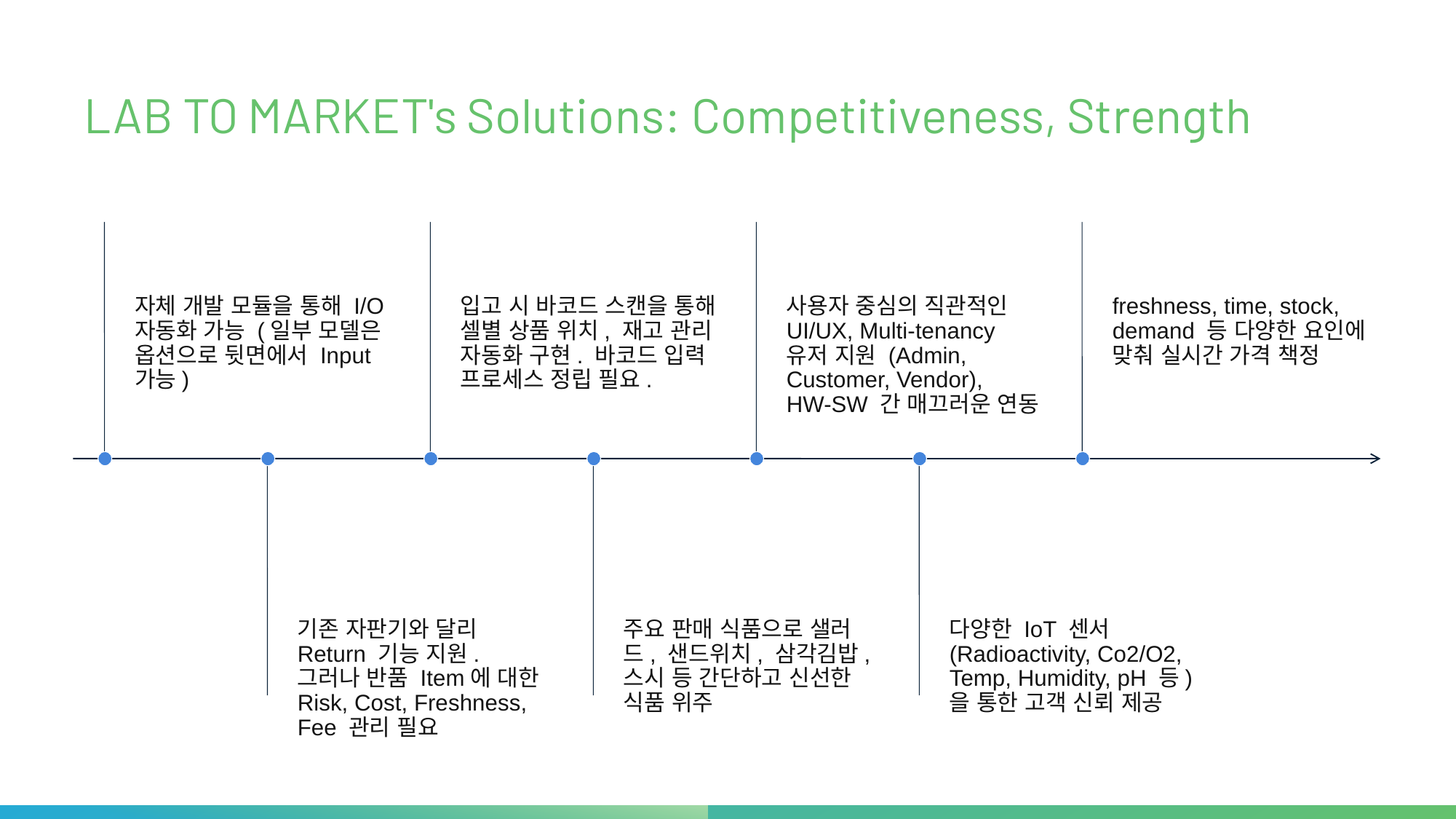

# LAB TO MARKET's Solutions: Competitiveness, Strength
자체 개발 모듈을 통해 I/O 자동화 가능 (일부 모델은 옵션으로 뒷면에서 Input 가능)
I/O Automation
기존 자판기와 달리 Return 기능 지원. 그러나 반품 Item에 대한 Risk, Cost, Freshness, Fee 관리 필요
Return 기능 지원
입고 시 바코드 스캔을 통해 셀별 상품 위치, 재고 관리 자동화 구현. 바코드 입력 프로세스 정립 필요.
1D/2D Input Scan
주요 판매 식품으로 샐러드, 샌드위치, 삼각김밥, 스시 등 간단하고 신선한 식품 위주
냉장 0~10도 상태
사용자 중심의 직관적인 UI/UX, Multi-tenancy 유저 지원 (Admin, Customer, Vendor),
HW-SW 간 매끄러운 연동
Powerful Software
다양한 IoT 센서 (Radioactivity, Co2/O2, Temp, Humidity, pH 등) 을 통한 고객 신뢰 제공
IoT Sensors
freshness, time, stock, demand 등 다양한 요인에 맞춰 실시간 가격 책정
Dynamic Pricing